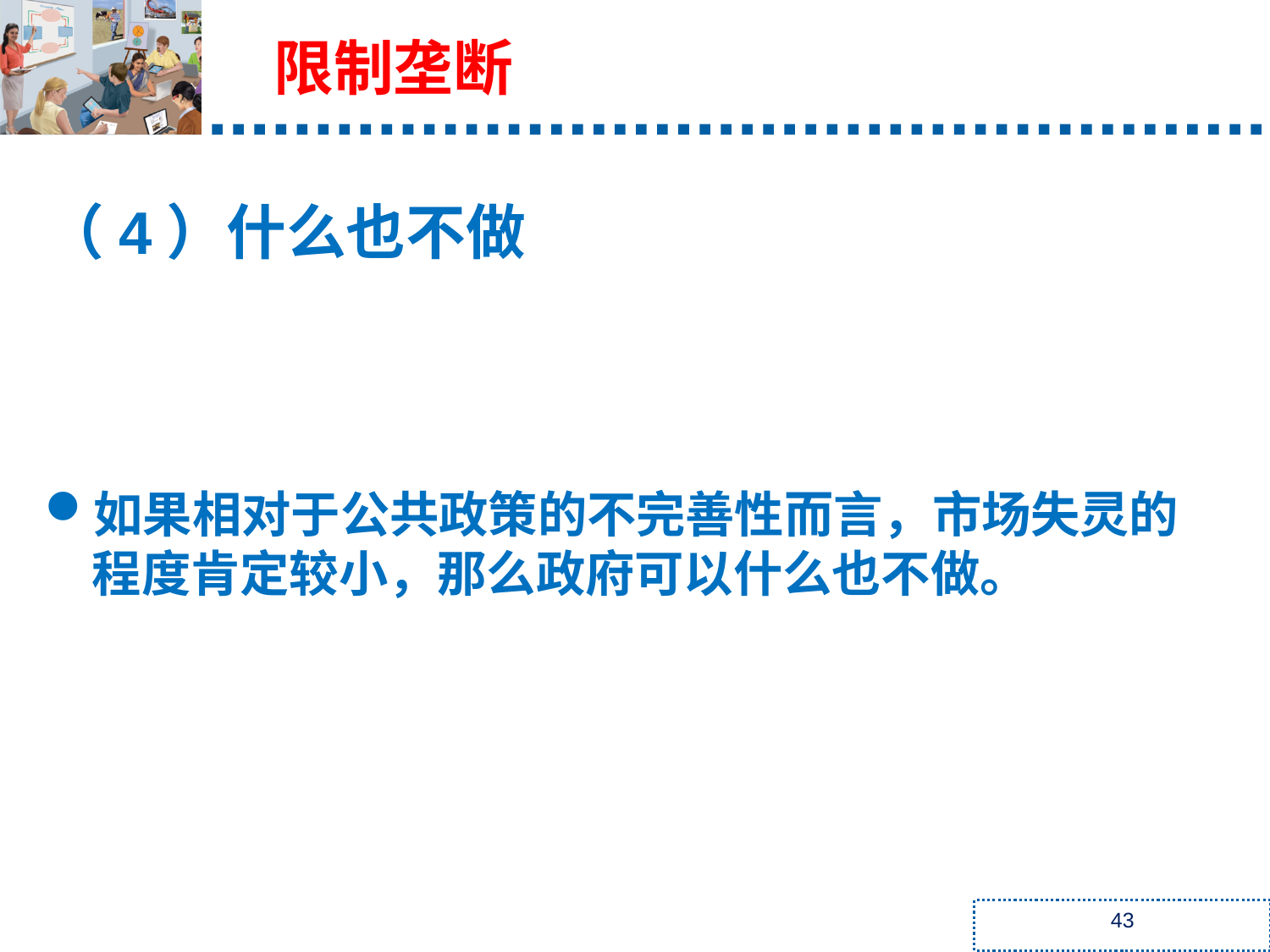

限制垄断
（4）什么也不做

如果相对于公共政策的不完善性而言，市场失灵的程度肯定较小，那么政府可以什么也不做。

43